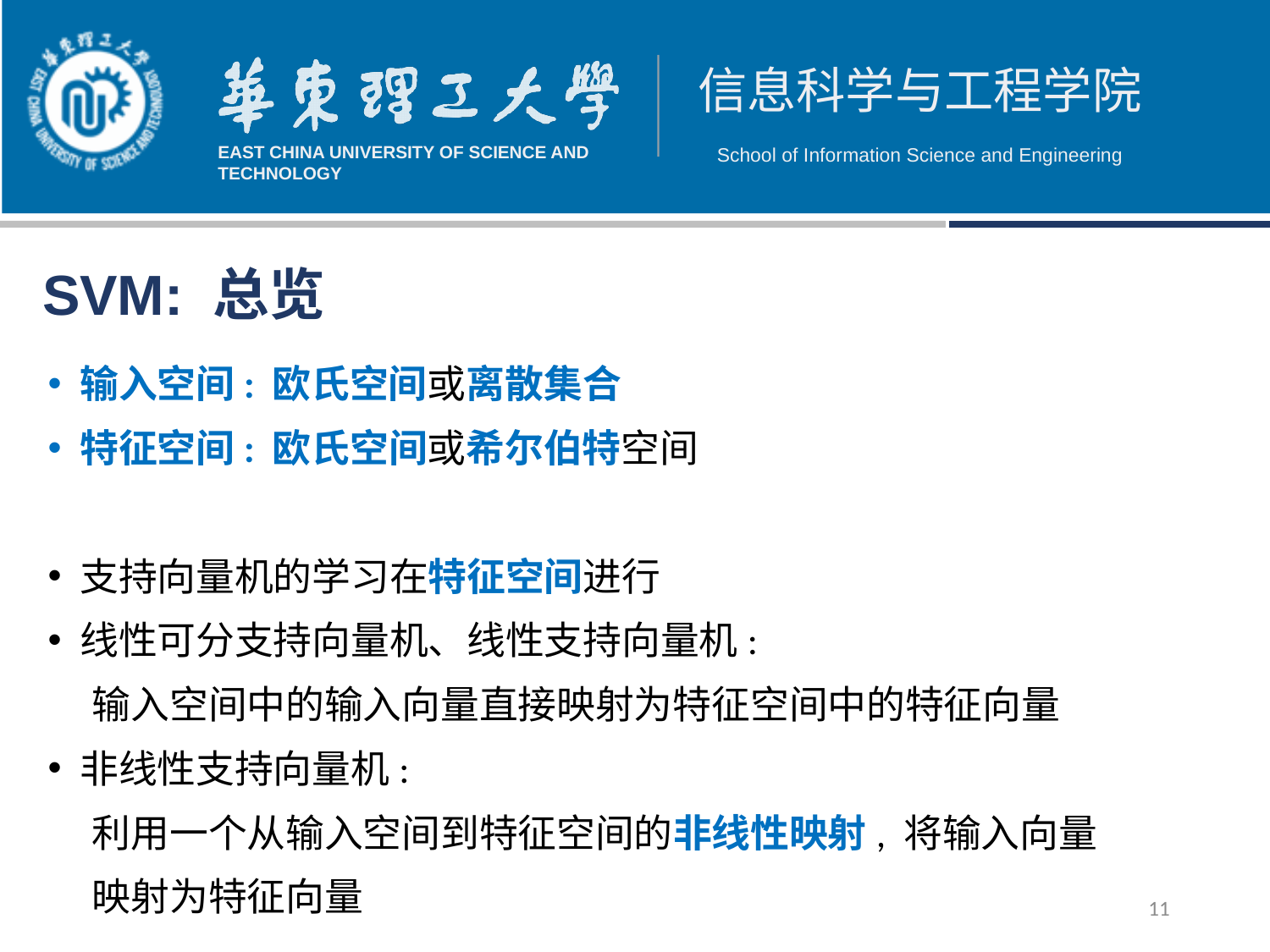

SVM: 总览
输入空间: 欧氏空间或离散集合
特征空间: 欧氏空间或希尔伯特空间

支持向量机的学习在特征空间进行
线性可分支持向量机、线性支持向量机:
    输入空间中的输入向量直接映射为特征空间中的特征向量
非线性支持向量机:
    利用一个从输入空间到特征空间的非线性映射, 将输入向量
    映射为特征向量
11